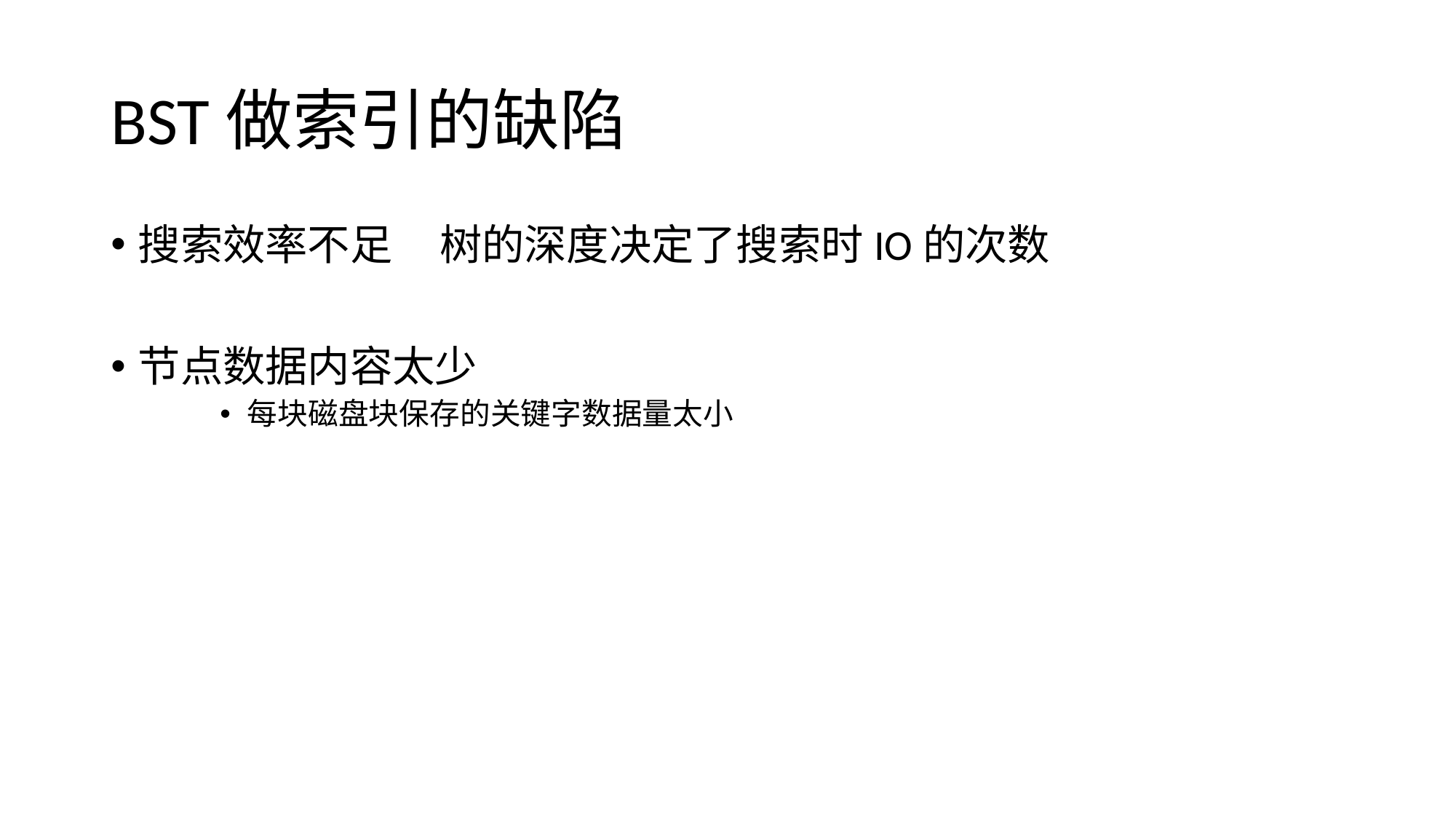

# BST做索引的缺陷
搜索效率不足     树的深度决定了搜索时IO的次数

节点数据内容太少
每块磁盘块保存的关键字数据量太小